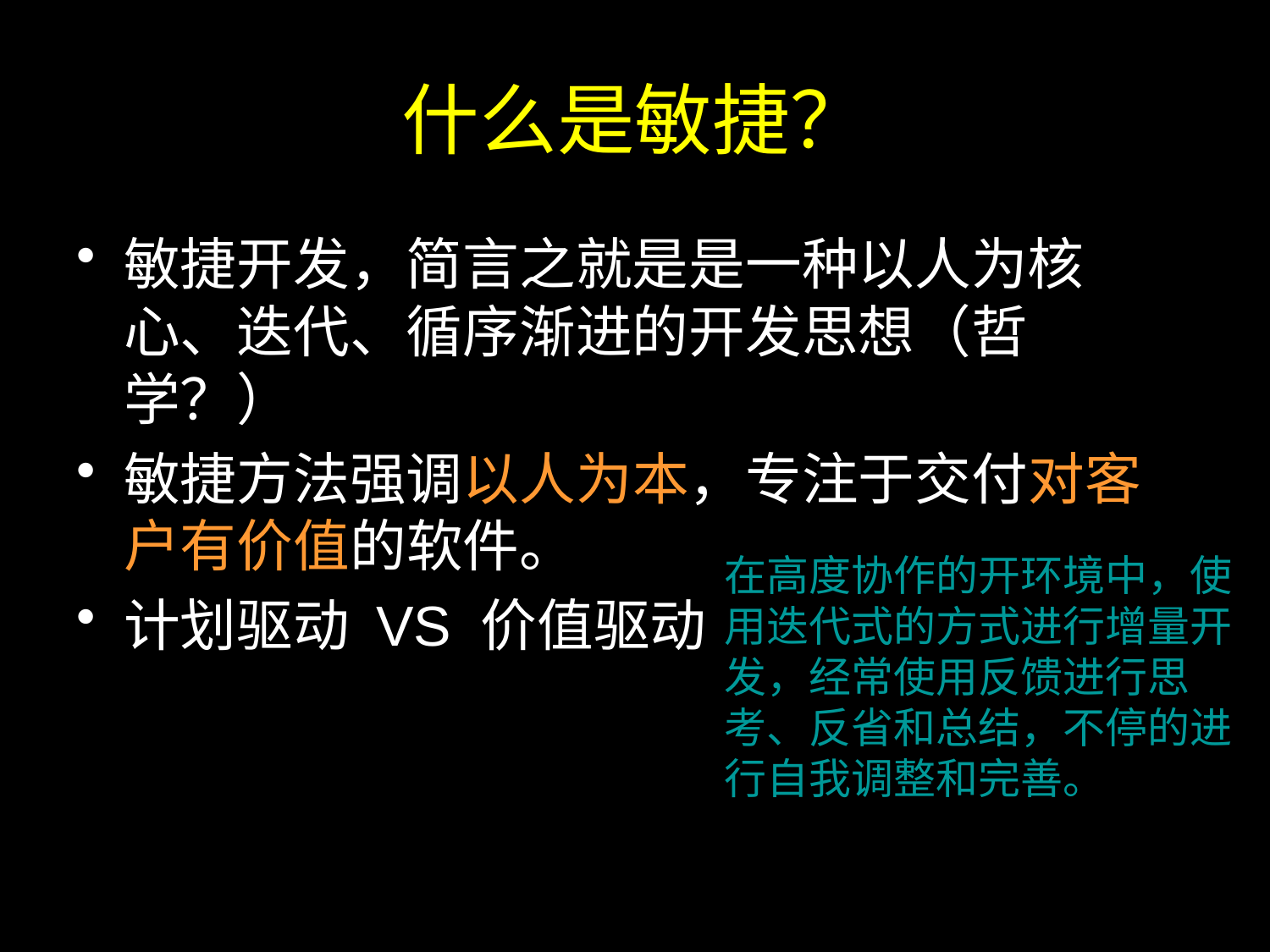

# 什么是敏捷？
敏捷开发，简言之就是是一种以人为核心、迭代、循序渐进的开发思想（哲学？）
敏捷方法强调以人为本，专注于交付对客户有价值的软件。
计划驱动 VS 价值驱动
在高度协作的开环境中，使用迭代式的方式进行增量开发，经常使用反馈进行思考、反省和总结，不停的进行自我调整和完善。